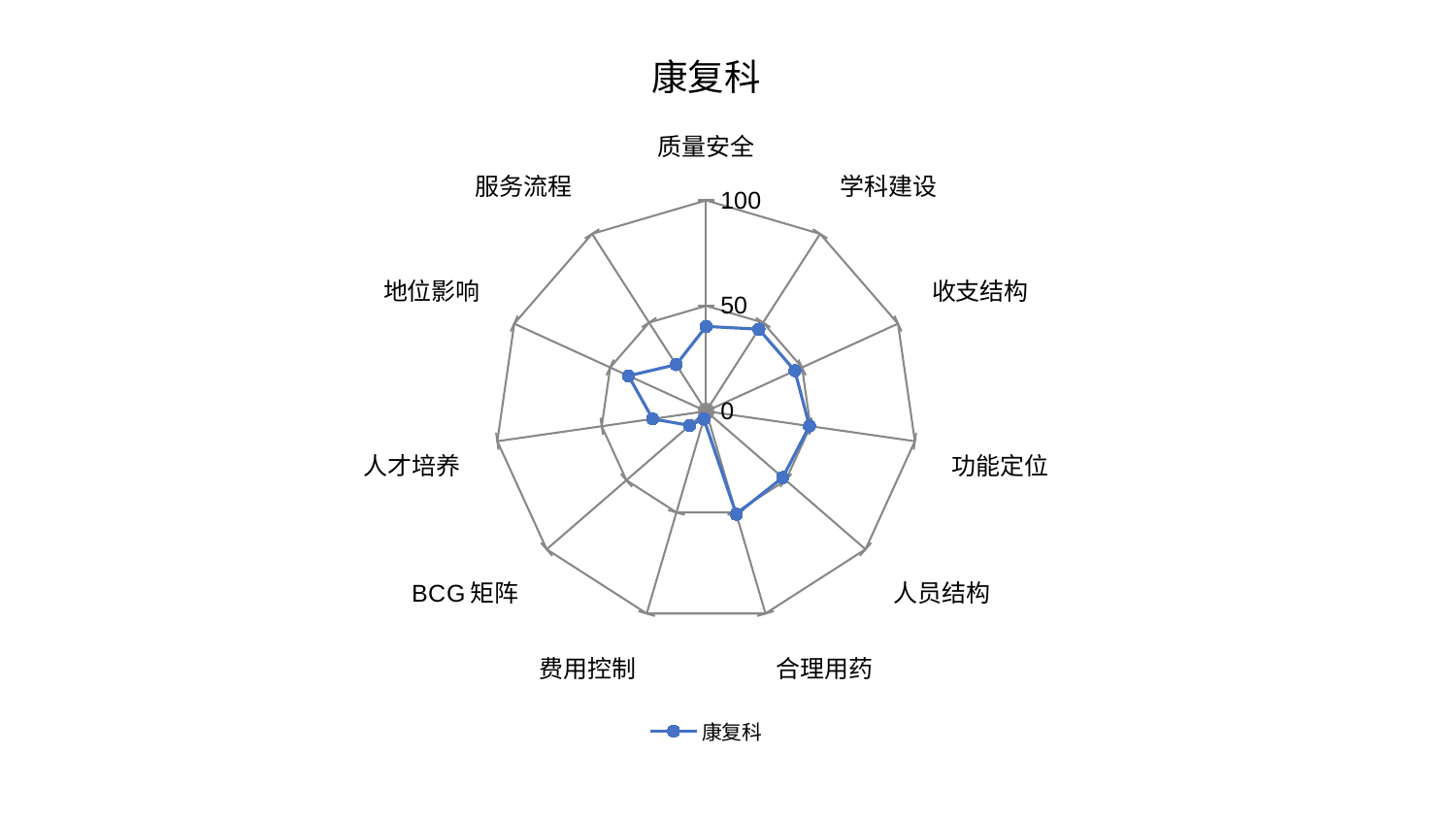

### Chart: 康复科

| Category | 康复科 |
|---|---|
| 质量安全 | 40.21889342498635 |
| 学科建设 | 46.265218988947254 |
| 收支结构 | 46.27337713009612 |
| 功能定位 | 49.52406733925882 |
| 人员结构 | 48.04127356604643 |
| 合理用药 | 50.92218119574676 |
| 费用控制 | 3.8278801530157525 |
| BCG矩阵 | 10.307595007012267 |
| 人才培养 | 25.59989499607722 |
| 地位影响 | 40.47777041627656 |
| 服务流程 | 26.285711271884026 |
122